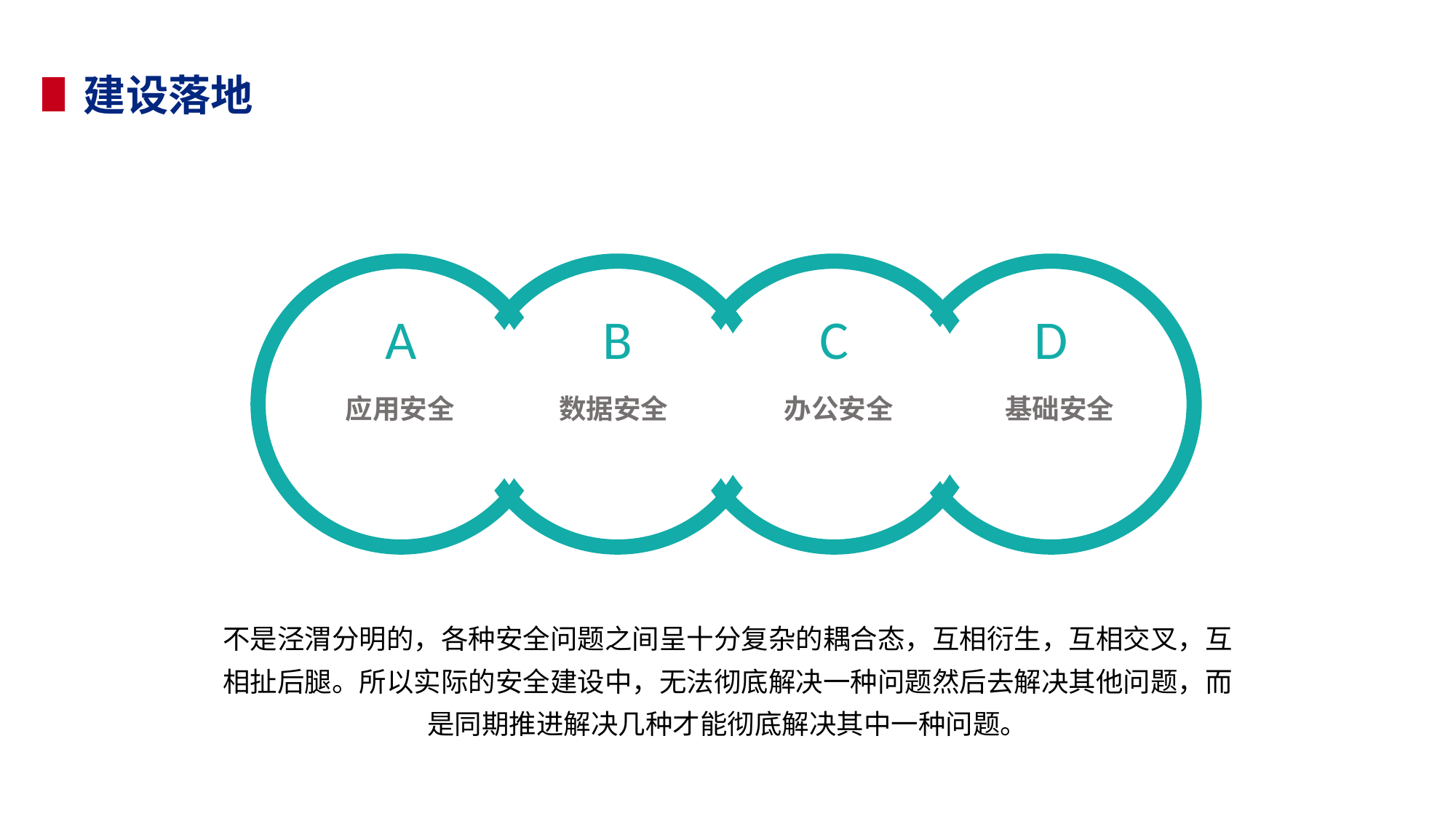

建设落地

A
B
C
D
应用安全
数据安全
办公安全
基础安全

不是泾渭分明的，各种安全问题之间呈十分复杂的耦合态，互相衍生，互相交叉，互相扯后腿。所以实际的安全建设中，无法彻底解决一种问题然后去解决其他问题，而是同期推进解决几种才能彻底解决其中一种问题。